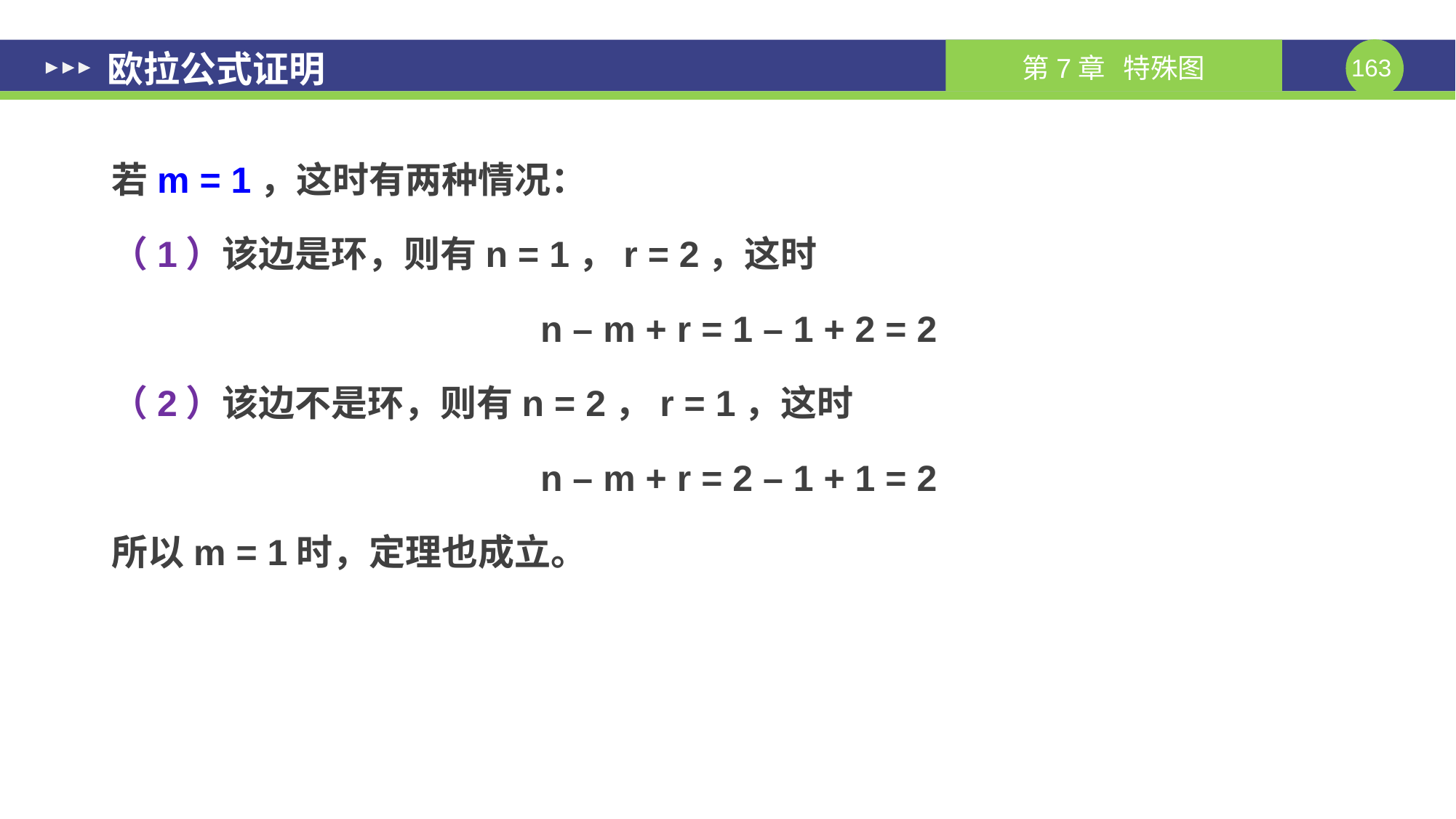

# 欧拉公式证明
若m = 1，这时有两种情况：
（1）该边是环，则有n = 1，r = 2，这时
n – m + r = 1 – 1 + 2 = 2
（2）该边不是环，则有n = 2，r = 1，这时
n – m + r = 2 – 1 + 1 = 2
所以m = 1时，定理也成立。